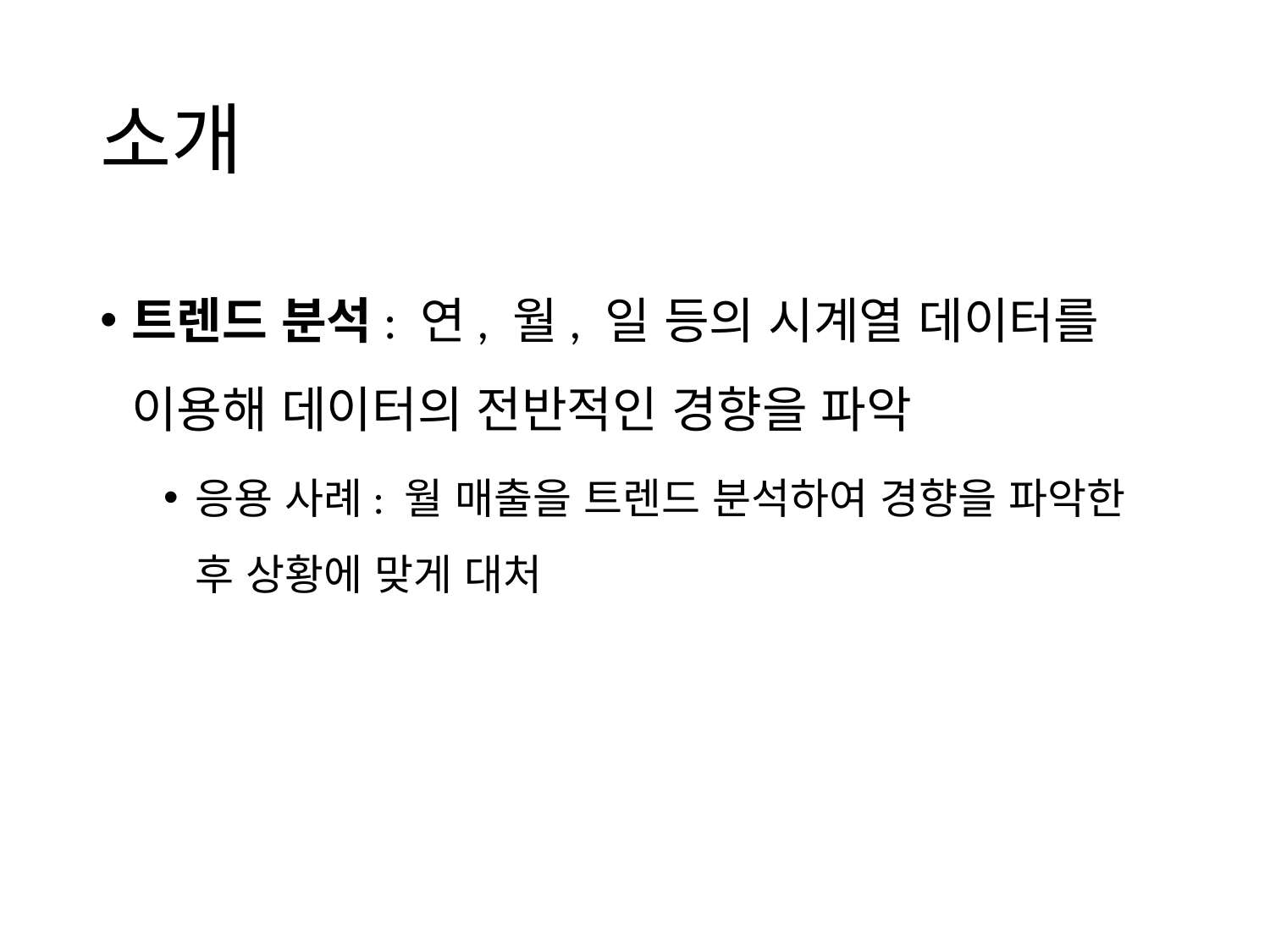

# 소개
트렌드 분석: 연, 월, 일 등의 시계열 데이터를 이용해 데이터의 전반적인 경향을 파악
응용 사례: 월 매출을 트렌드 분석하여 경향을 파악한 후 상황에 맞게 대처